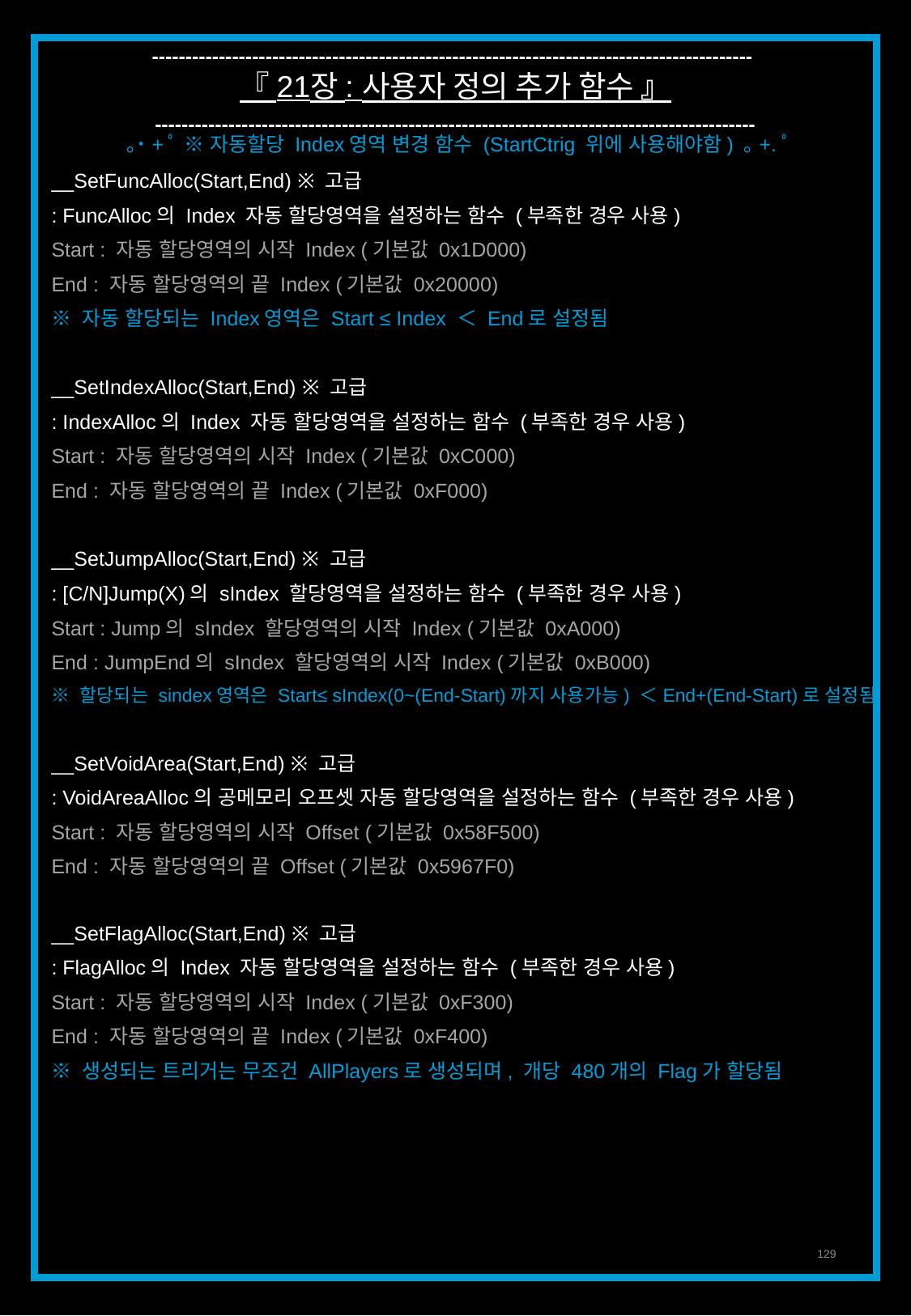

------------------------------------------------------------------------------------------
『 21장 : 사용자 정의 추가 함수 』
------------------------------------------------------------------------------------------

｡˙+ﾟ ※ 자동할당 Index영역 변경 함수 (StartCtrig 위에 사용해야함) ｡+.ﾟ
__SetFuncAlloc(Start,End) ※ 고급
: FuncAlloc의 Index 자동 할당영역을 설정하는 함수 (부족한 경우 사용)
Start : 자동 할당영역의 시작 Index (기본값 0x1D000)
End : 자동 할당영역의 끝 Index (기본값 0x20000)
※ 자동 할당되는 Index영역은 Start ≤ Index ＜ End로 설정됨

__SetIndexAlloc(Start,End) ※ 고급
: IndexAlloc의 Index 자동 할당영역을 설정하는 함수 (부족한 경우 사용)
Start : 자동 할당영역의 시작 Index (기본값 0xC000)
End : 자동 할당영역의 끝 Index (기본값 0xF000)

__SetJumpAlloc(Start,End) ※ 고급
: [C/N]Jump(X)의 sIndex 할당영역을 설정하는 함수 (부족한 경우 사용)
Start : Jump의 sIndex 할당영역의 시작 Index (기본값 0xA000)
End : JumpEnd의 sIndex 할당영역의 시작 Index (기본값 0xB000)
※ 할당되는 sindex영역은 Start≤ sIndex(0~(End-Start)까지 사용가능) ＜End+(End-Start)로 설정됨

__SetVoidArea(Start,End) ※ 고급
: VoidAreaAlloc의 공메모리 오프셋 자동 할당영역을 설정하는 함수 (부족한 경우 사용)
Start : 자동 할당영역의 시작 Offset (기본값 0x58F500)
End : 자동 할당영역의 끝 Offset (기본값 0x5967F0)

__SetFlagAlloc(Start,End) ※ 고급
: FlagAlloc의 Index 자동 할당영역을 설정하는 함수 (부족한 경우 사용)
Start : 자동 할당영역의 시작 Index (기본값 0xF300)
End : 자동 할당영역의 끝 Index (기본값 0xF400)
※ 생성되는 트리거는 무조건 AllPlayers로 생성되며, 개당 480개의 Flag가 할당됨
129